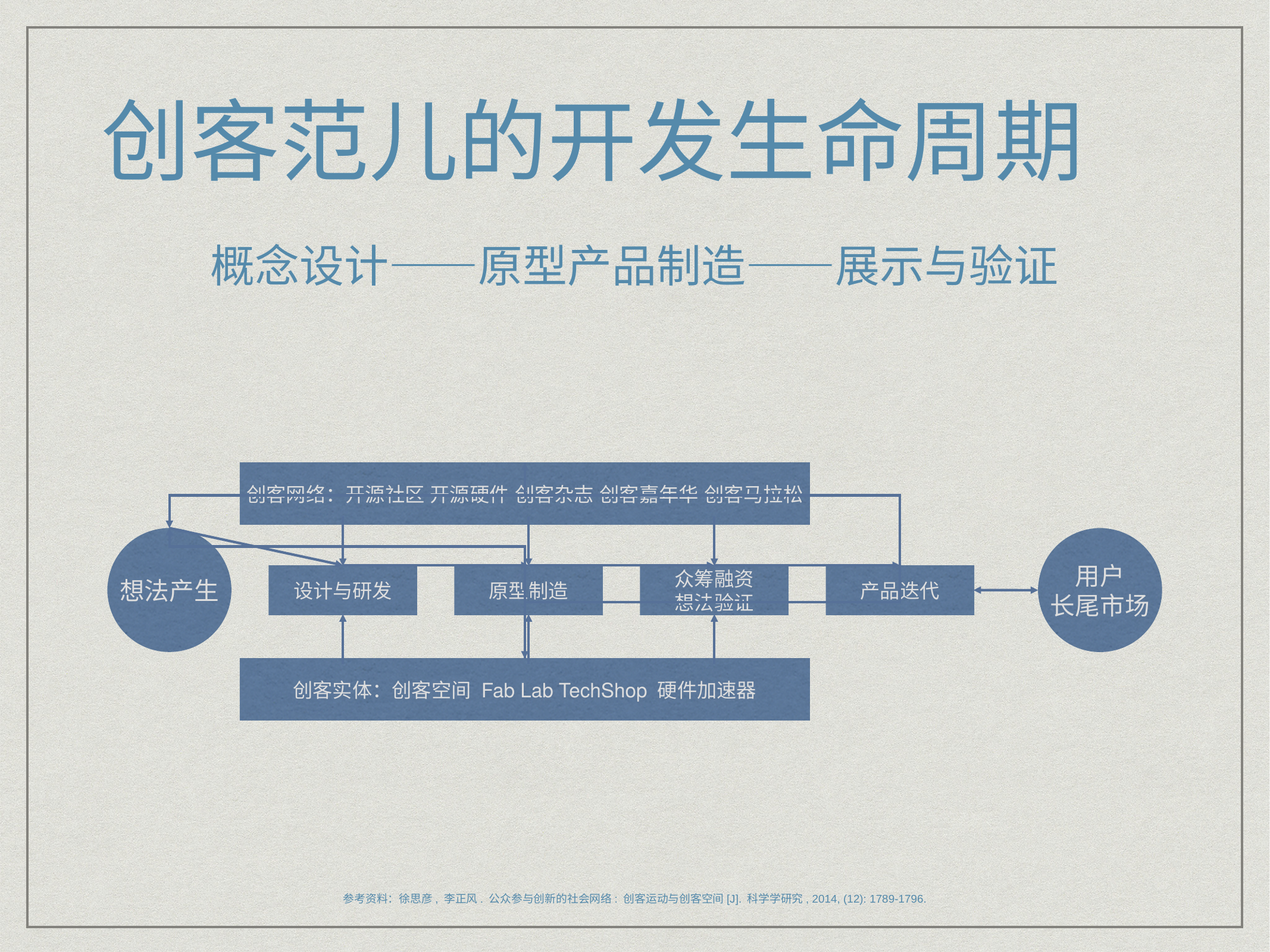

# 创客范儿的开发生命周期
概念设计——原型产品制造——展示与验证
创客网络：开源社区 开源硬件 创客杂志 创客嘉年华 创客马拉松

想法产生
用户
长尾市场
设计与研发
原型制造
众筹融资
想法验证
产品迭代

创客实体：创客空间 Fab Lab TechShop 硬件加速器
参考资料：徐思彦, 李正风. 公众参与创新的社会网络: 创客运动与创客空间[J]. 科学学研究, 2014, (12): 1789-1796.